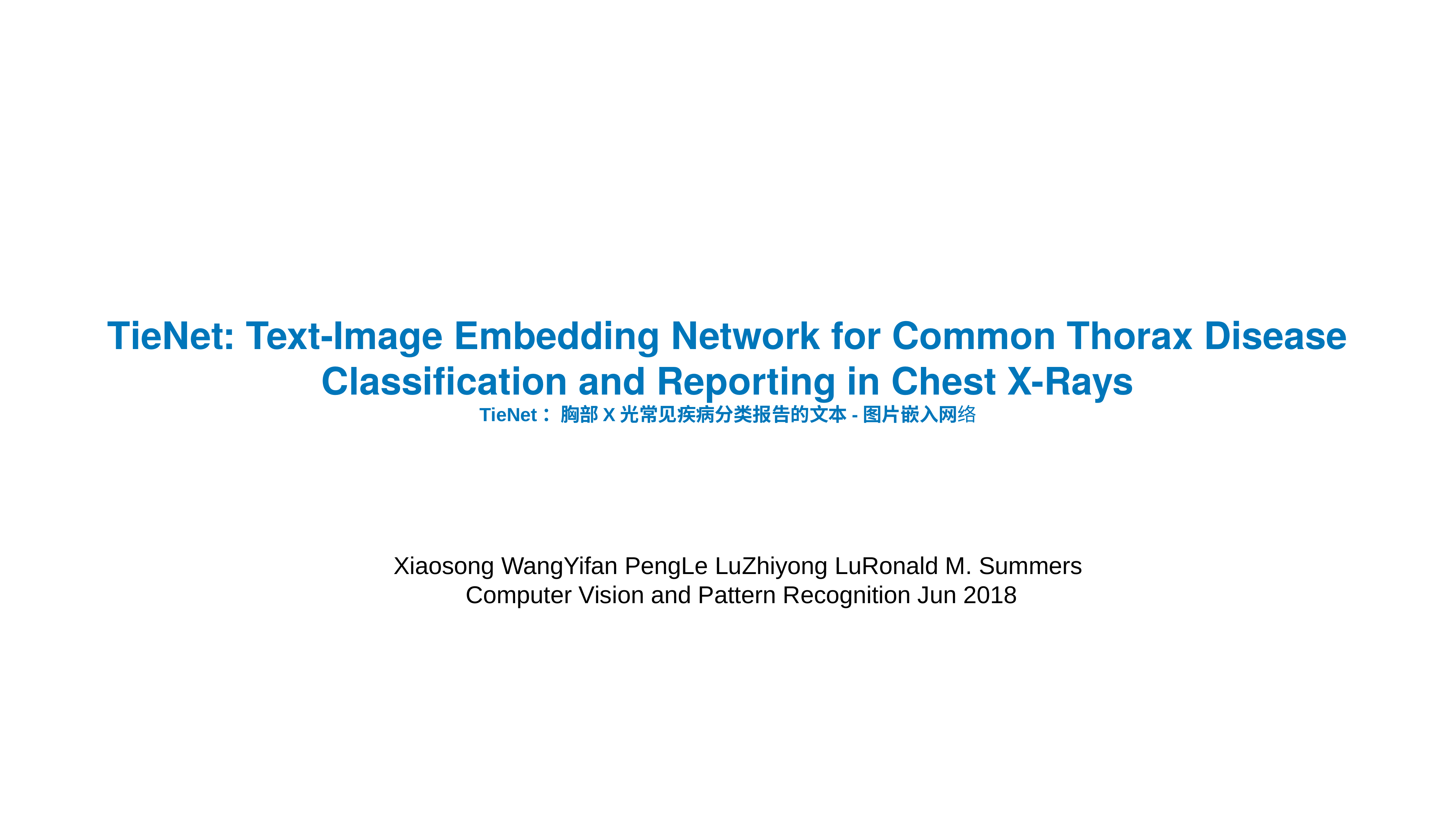

# TieNet: Text-Image Embedding Network for Common Thorax Disease Classification and Reporting in Chest X-Rays
TieNet：胸部X光常见疾病分类报告的文本-图片嵌入网络
Xiaosong WangYifan PengLe LuZhiyong LuRonald M. Summers
Computer Vision and Pattern Recognition Jun 2018